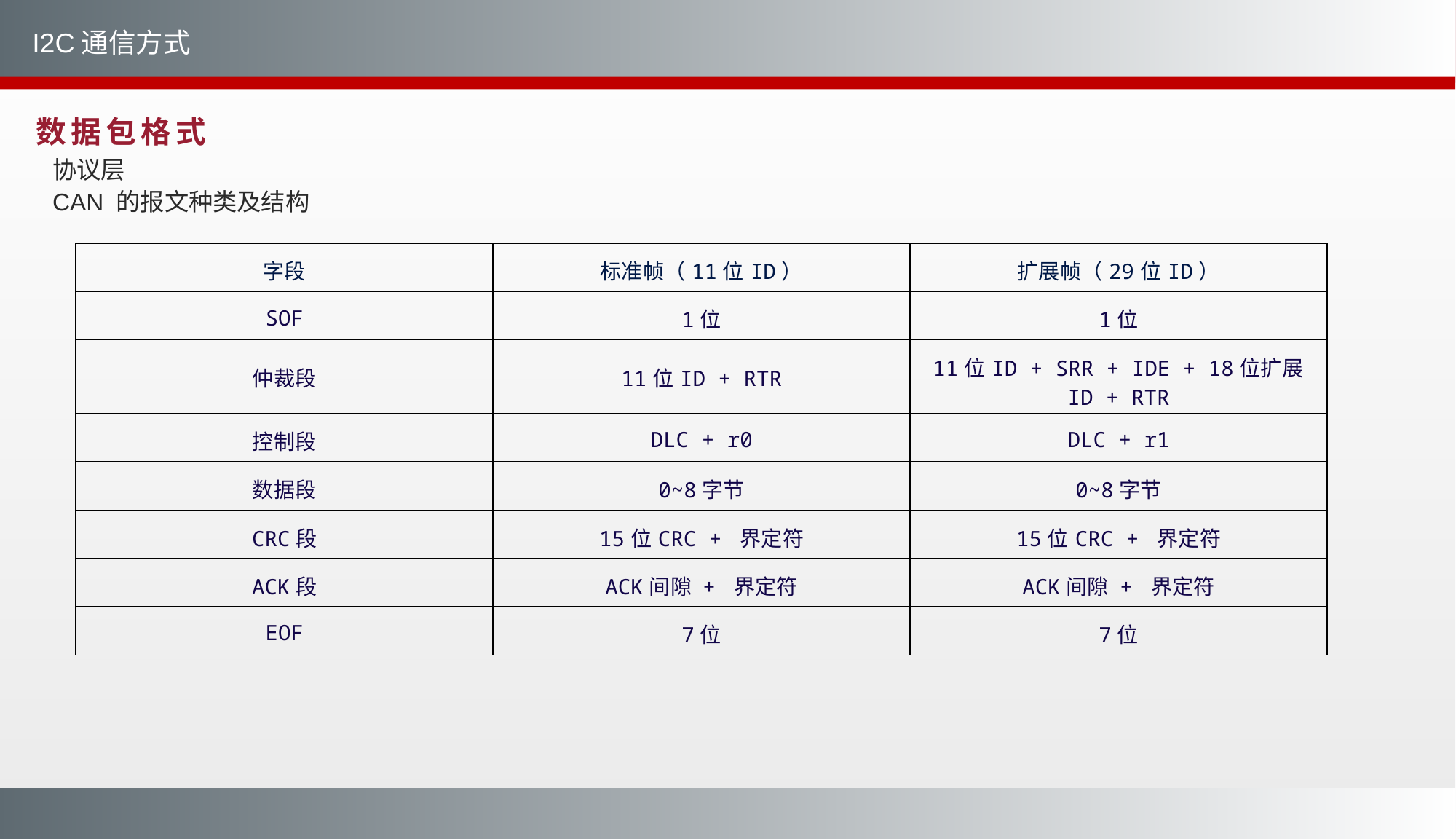

I2C通信方式
数据包格式
协议层
CAN 的报文种类及结构
| 字段 | 标准帧（11位ID） | 扩展帧（29位ID） |
| --- | --- | --- |
| SOF | 1位 | 1位 |
| 仲裁段 | 11位ID + RTR | 11位ID + SRR + IDE + 18位扩展ID + RTR |
| 控制段 | DLC + r0 | DLC + r1 |
| 数据段 | 0~8字节 | 0~8字节 |
| CRC段 | 15位CRC + 界定符 | 15位CRC + 界定符 |
| ACK段 | ACK间隙 + 界定符 | ACK间隙 + 界定符 |
| EOF | 7位 | 7位 |